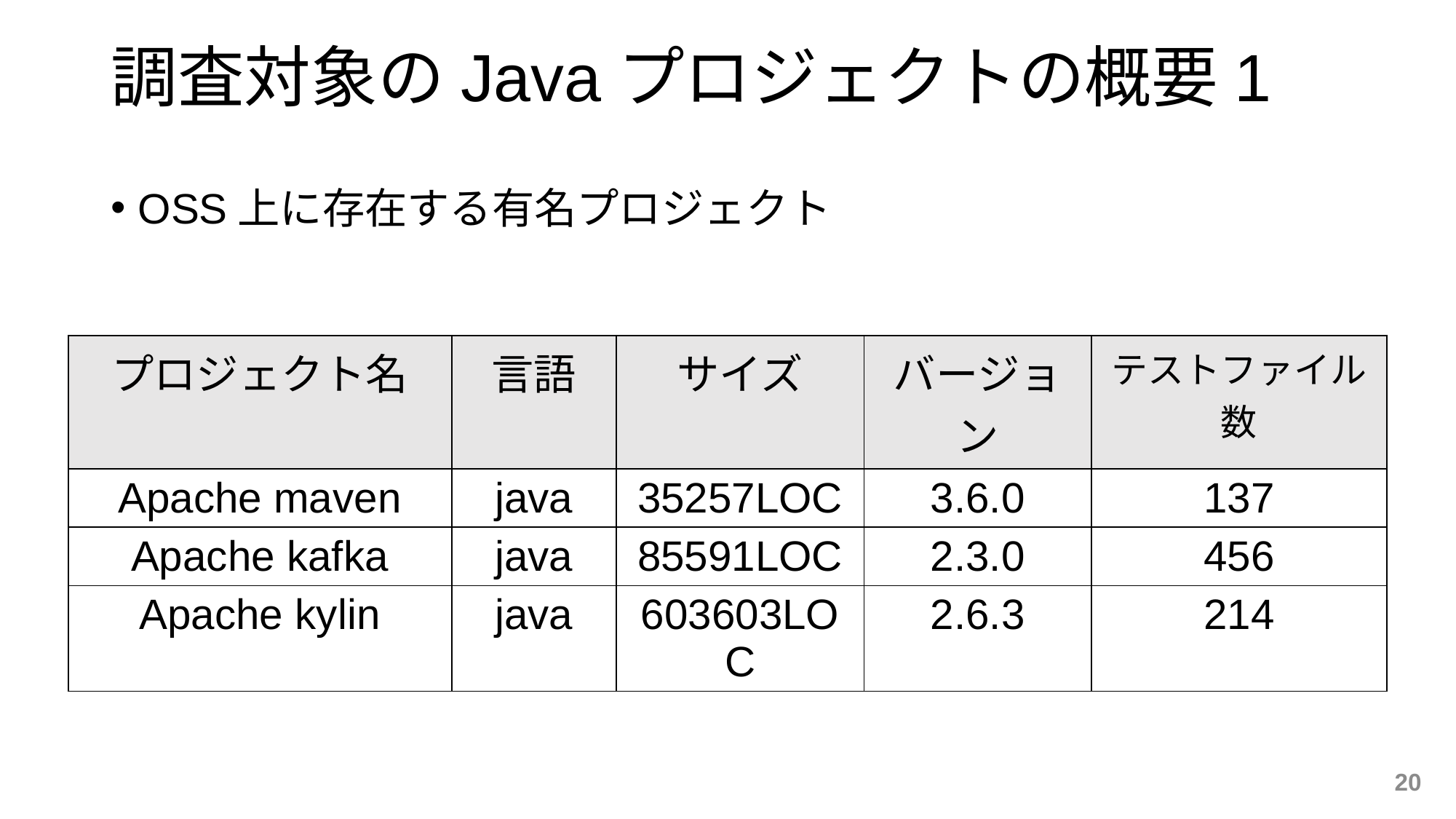

# 調査対象のJavaプロジェクトの概要1
OSS上に存在する有名プロジェクト
| プロジェクト名 | 言語 | サイズ | バージョン | テストファイル数 |
| --- | --- | --- | --- | --- |
| Apache maven | java | 35257LOC | 3.6.0 | 137 |
| Apache kafka | java | 85591LOC | 2.3.0 | 456 |
| Apache kylin | java | 603603LOC | 2.6.3 | 214 |
20